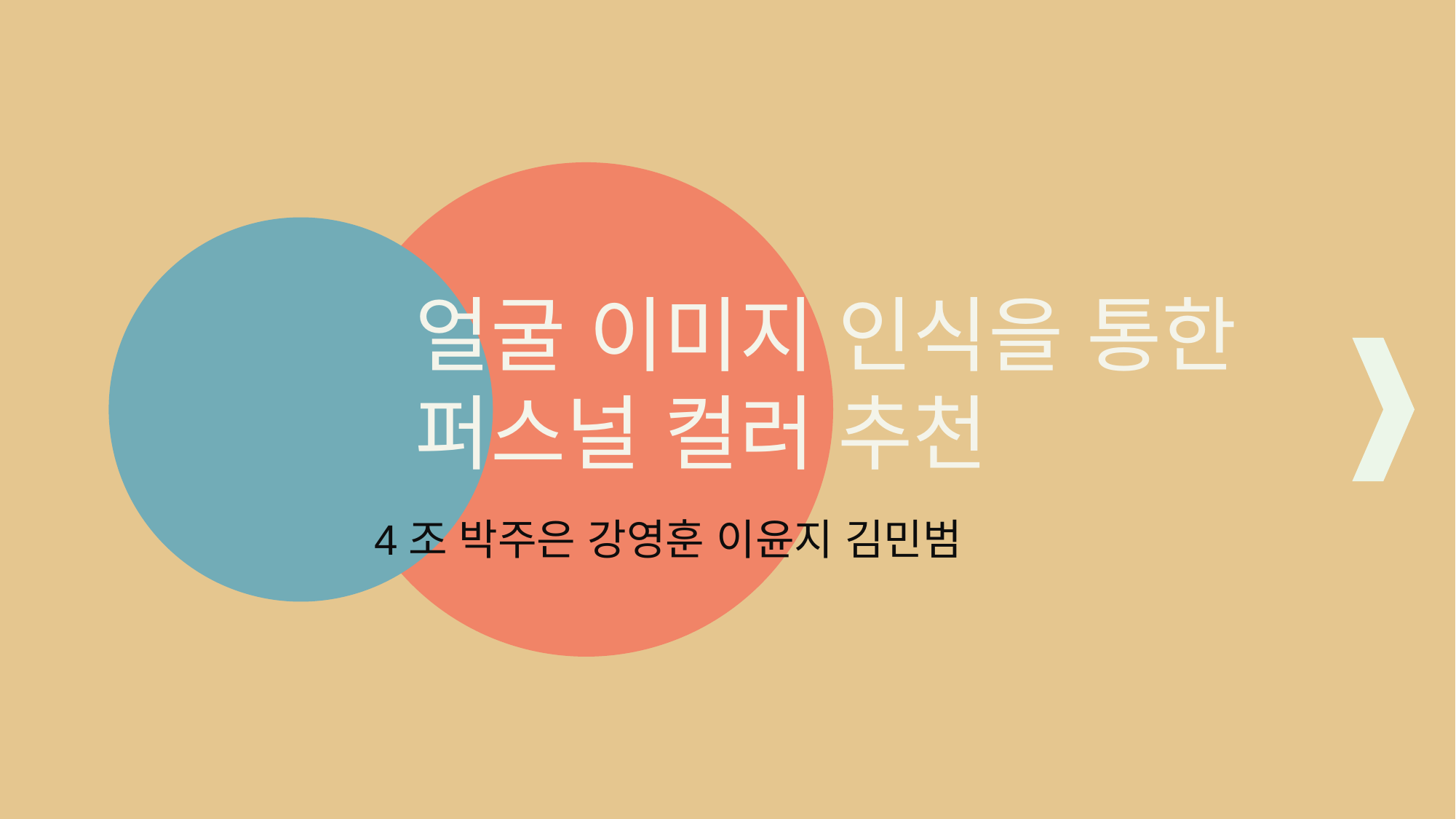

얼굴 이미지 인식을 통한
퍼스널 컬러 추천

4조 박주은 강영훈 이윤지 김민범